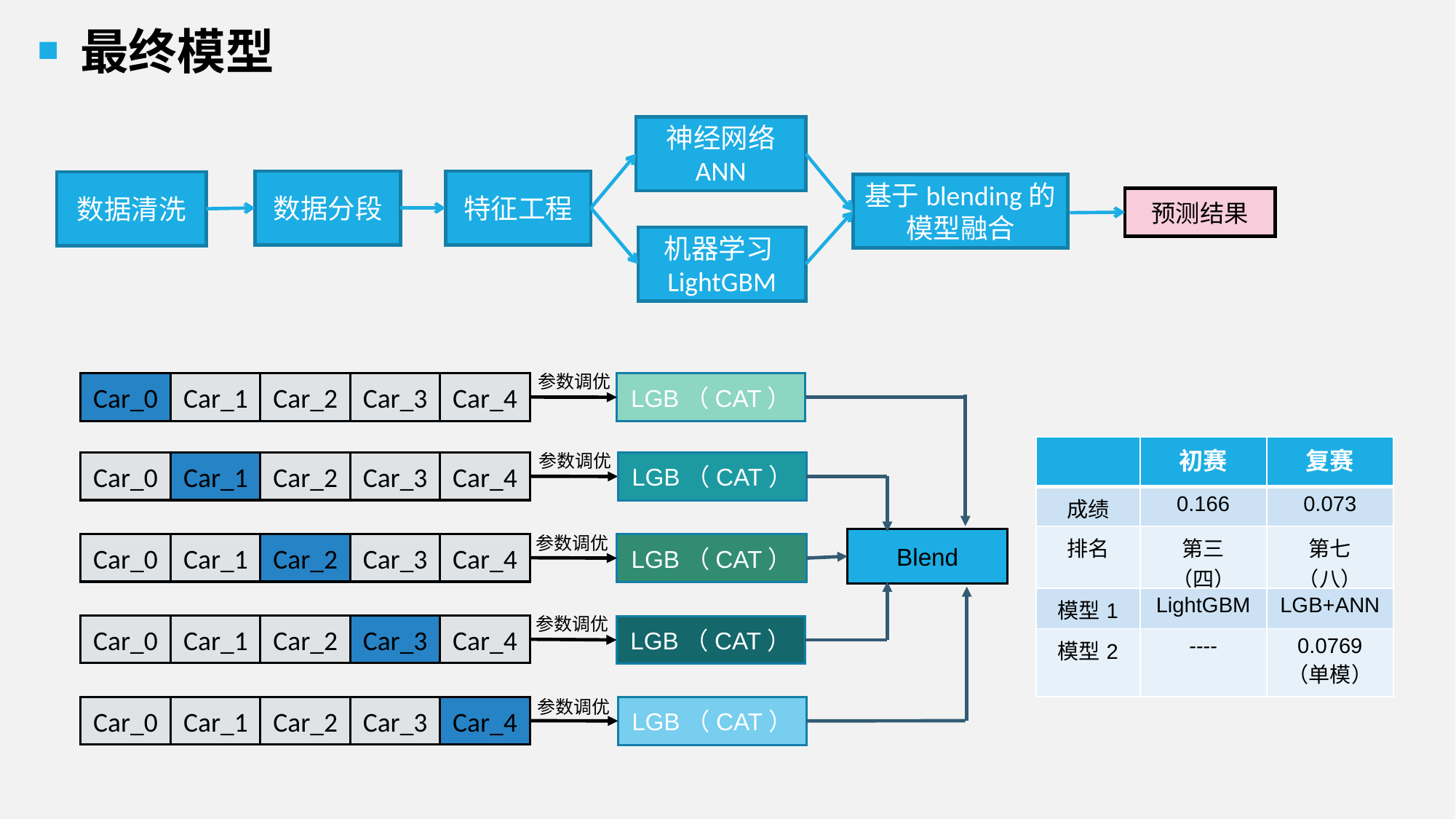

最终模型

神经网络
ANN
数据分段
特征工程
数据清洗
基于blending的
模型融合
机器学习LightGBM
预测结果
 参数调优
Car_1
Car_2
Car_3
Car_4
Car_0
LGB（CAT）
 参数调优
Car_1
Car_2
Car_3
Car_4
Car_0
LGB（CAT）
 参数调优
Blend
Car_1
Car_2
Car_3
Car_4
Car_0
LGB（CAT）
 参数调优
Car_1
Car_2
Car_3
Car_4
Car_0
LGB（CAT）
 参数调优
Car_1
Car_2
Car_3
Car_4
Car_0
LGB（CAT）
|  | 初赛 | 复赛 |
| --- | --- | --- |
| 成绩 | 0.166 | 0.073 |
| 排名 | 第三（四） | 第七（八） |
| 模型1 | LightGBM | LGB+ANN |
| 模型2 | ---- | 0.0769 （单模） |